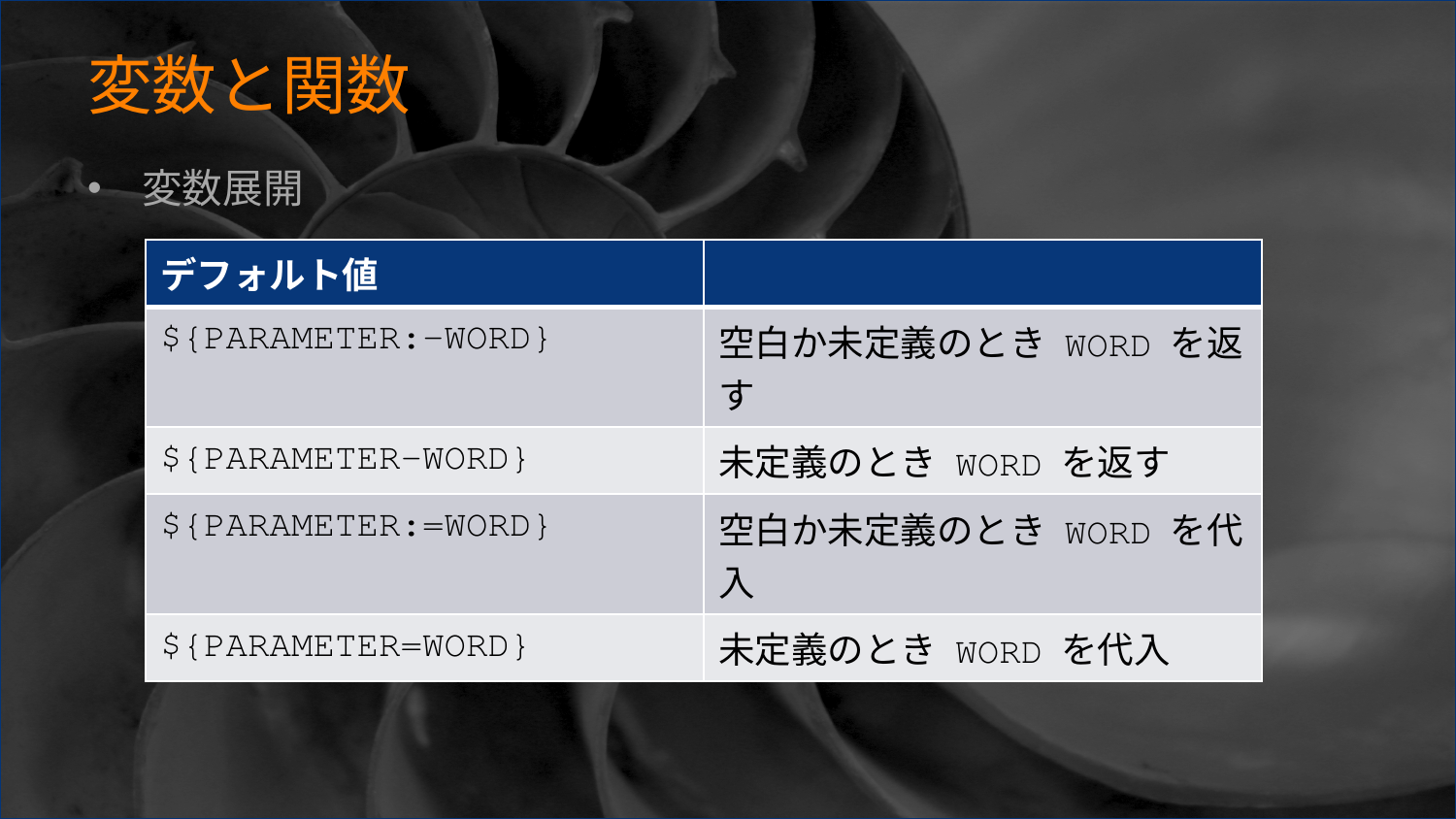

# 変数と関数
変数展開
| デフォルト値 |  |
| --- | --- |
| ${PARAMETER:-WORD} | 空白か未定義のとき WORD を返す |
| ${PARAMETER-WORD} | 未定義のとき WORD を返す |
| ${PARAMETER:=WORD} | 空白か未定義のとき WORD を代入 |
| ${PARAMETER=WORD} | 未定義のとき WORD を代入 |